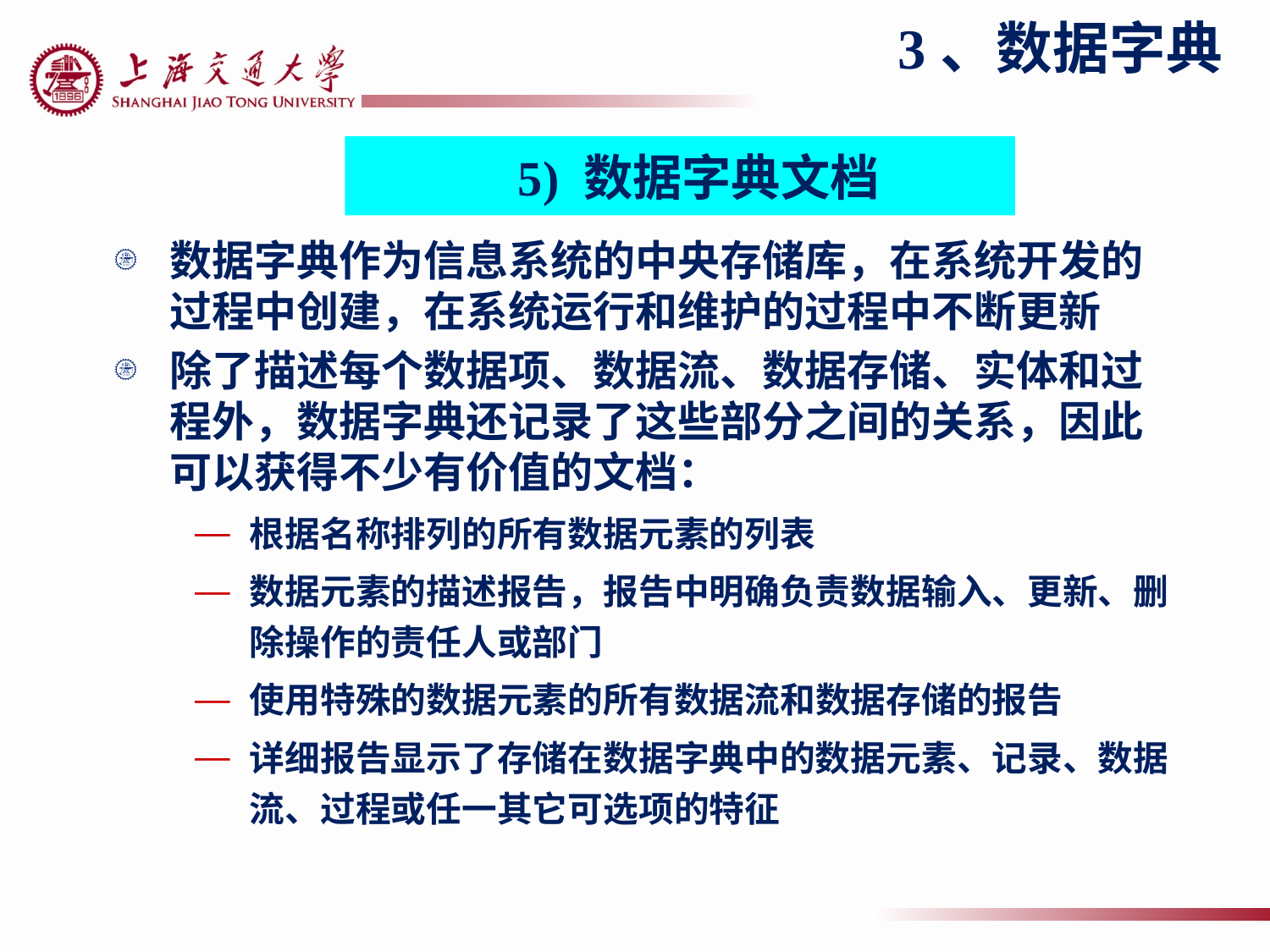

3、数据字典
5) 数据字典文档
数据字典作为信息系统的中央存储库，在系统开发的过程中创建，在系统运行和维护的过程中不断更新
除了描述每个数据项、数据流、数据存储、实体和过程外，数据字典还记录了这些部分之间的关系，因此可以获得不少有价值的文档：
根据名称排列的所有数据元素的列表
数据元素的描述报告，报告中明确负责数据输入、更新、删除操作的责任人或部门
使用特殊的数据元素的所有数据流和数据存储的报告
详细报告显示了存储在数据字典中的数据元素、记录、数据流、过程或任一其它可选项的特征